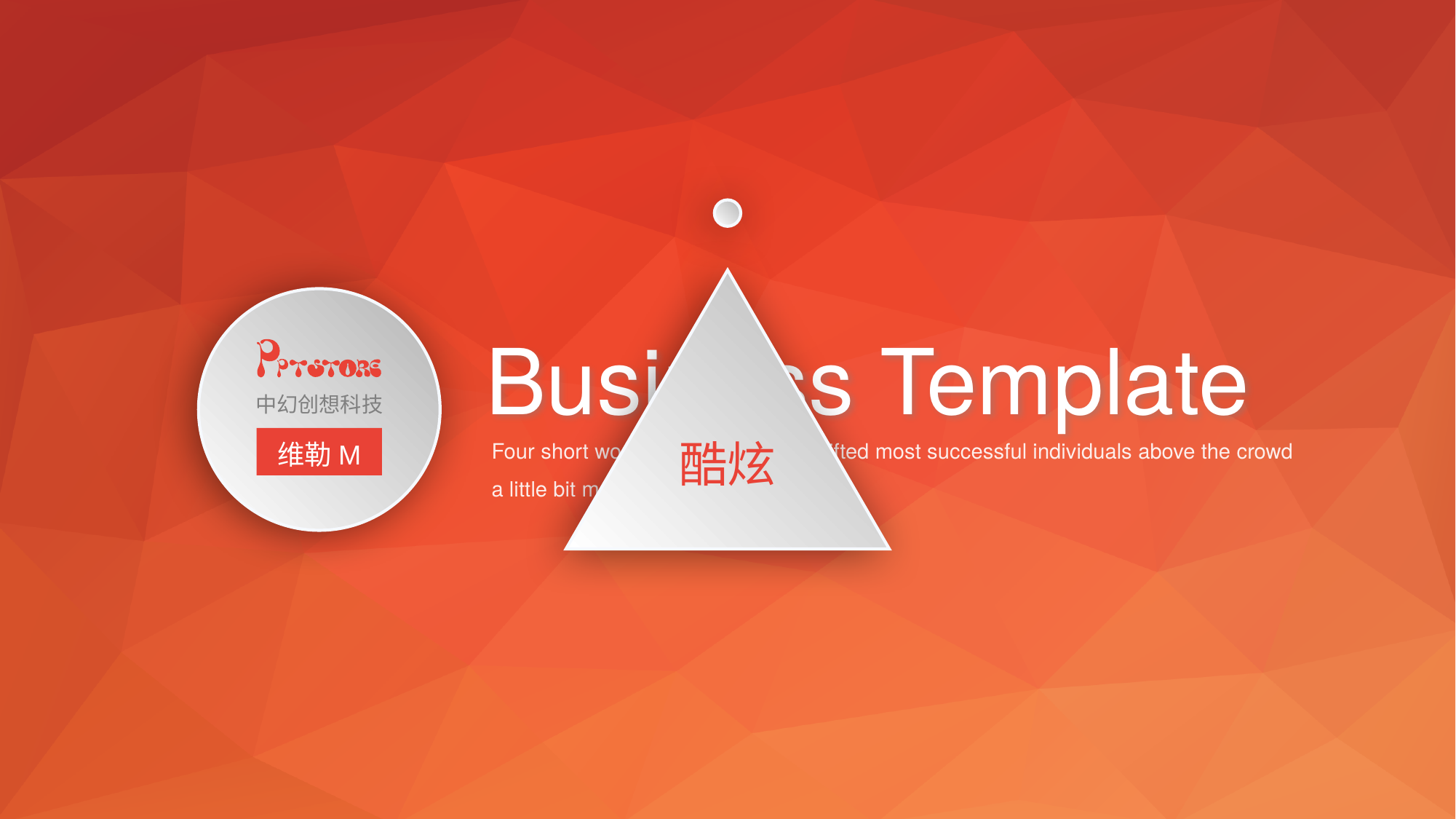

酷炫

Business Template

中幻创想科技
Four short words sum up what has lifted most successful individuals above the crowd a little bit more.

维勒M